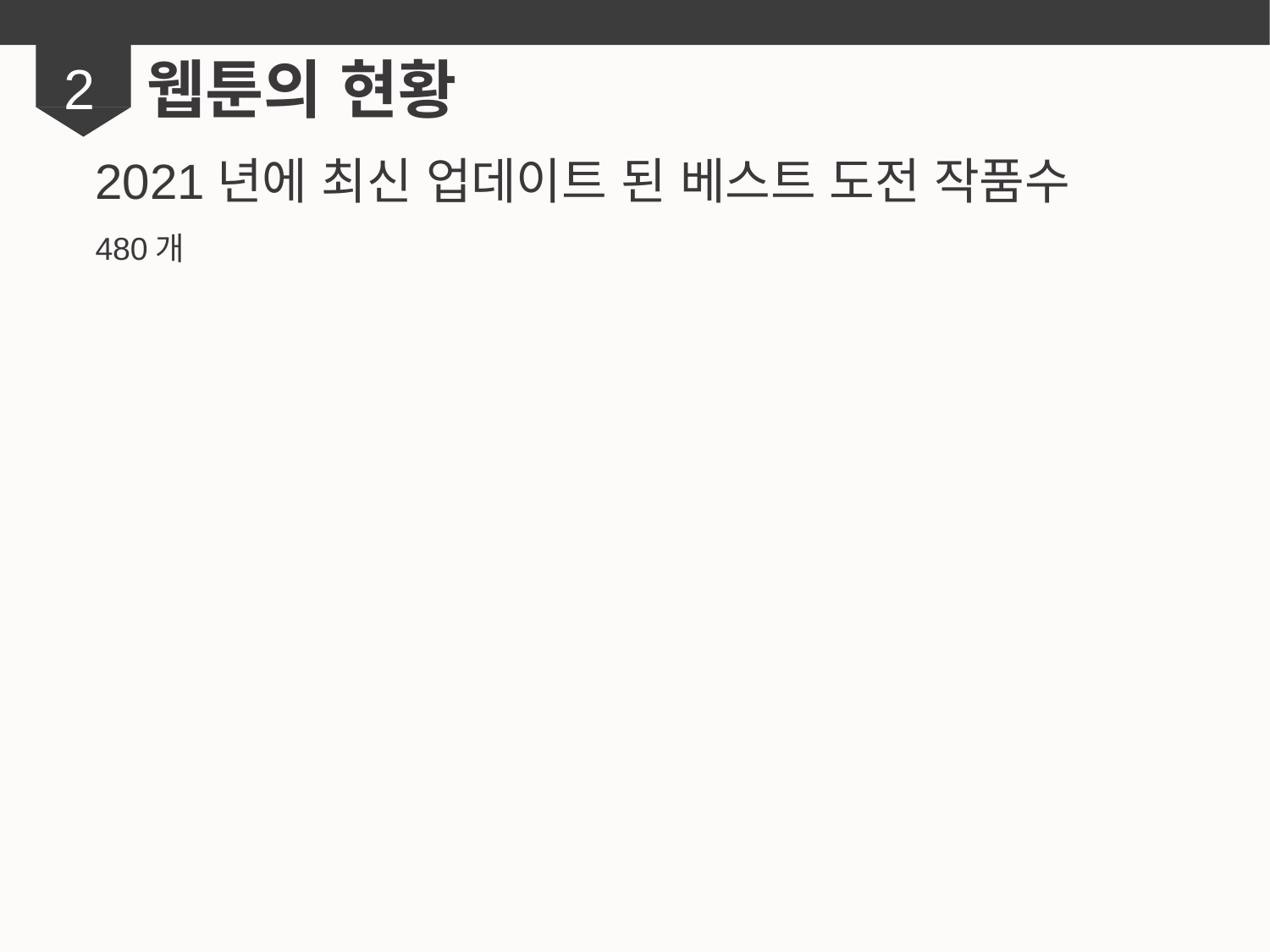

웹툰의 현황
2
2021년에 최신 업데이트 된 베스트 도전 작품수
480개